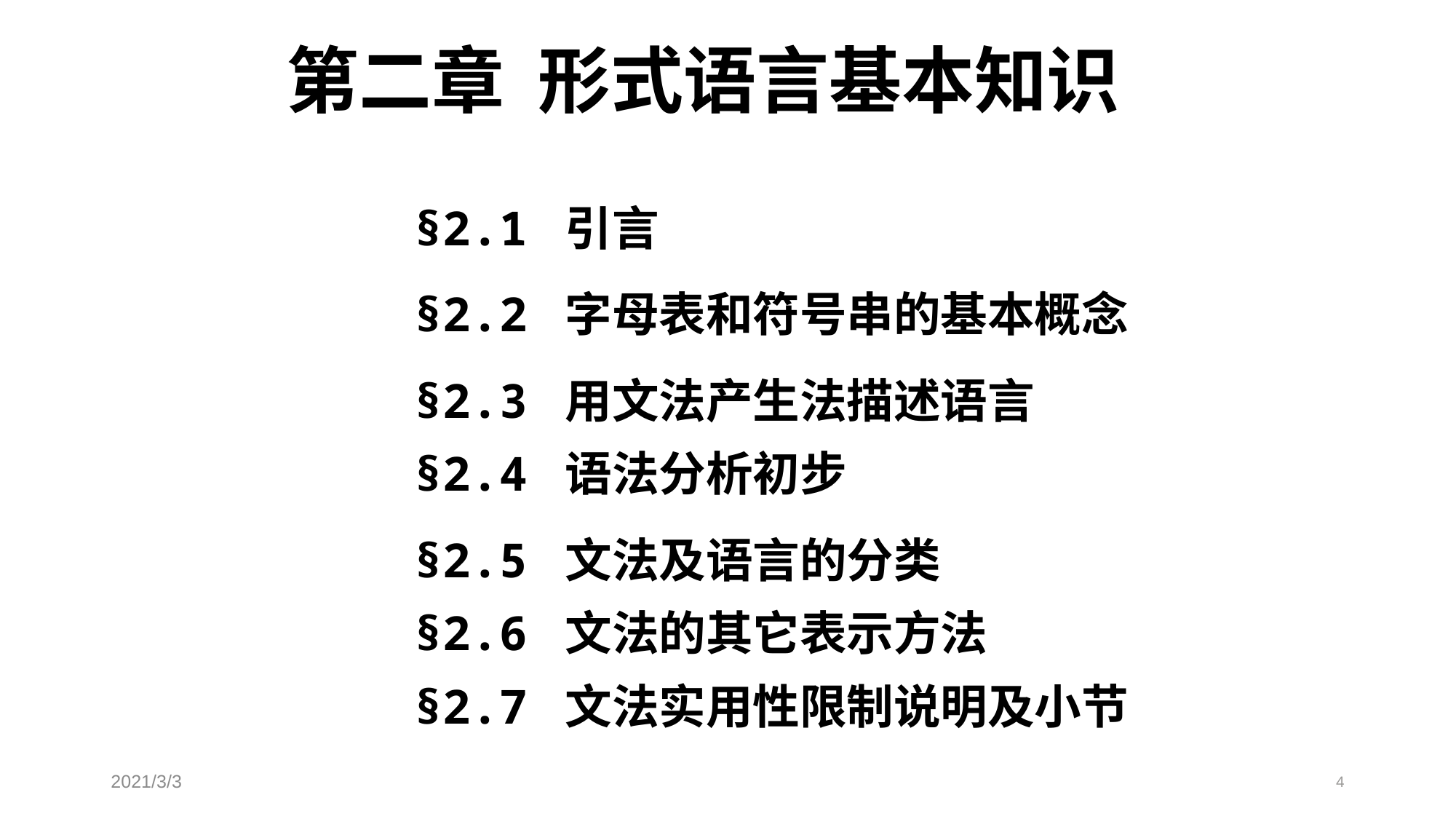

第二章  形式语言基本知识
§2.1 引言
§2.2 字母表和符号串的基本概念
§2.3 用文法产生法描述语言
§2.4 语法分析初步
§2.5 文法及语言的分类
§2.6 文法的其它表示方法
§2.7 文法实用性限制说明及小节
2021/3/3
4